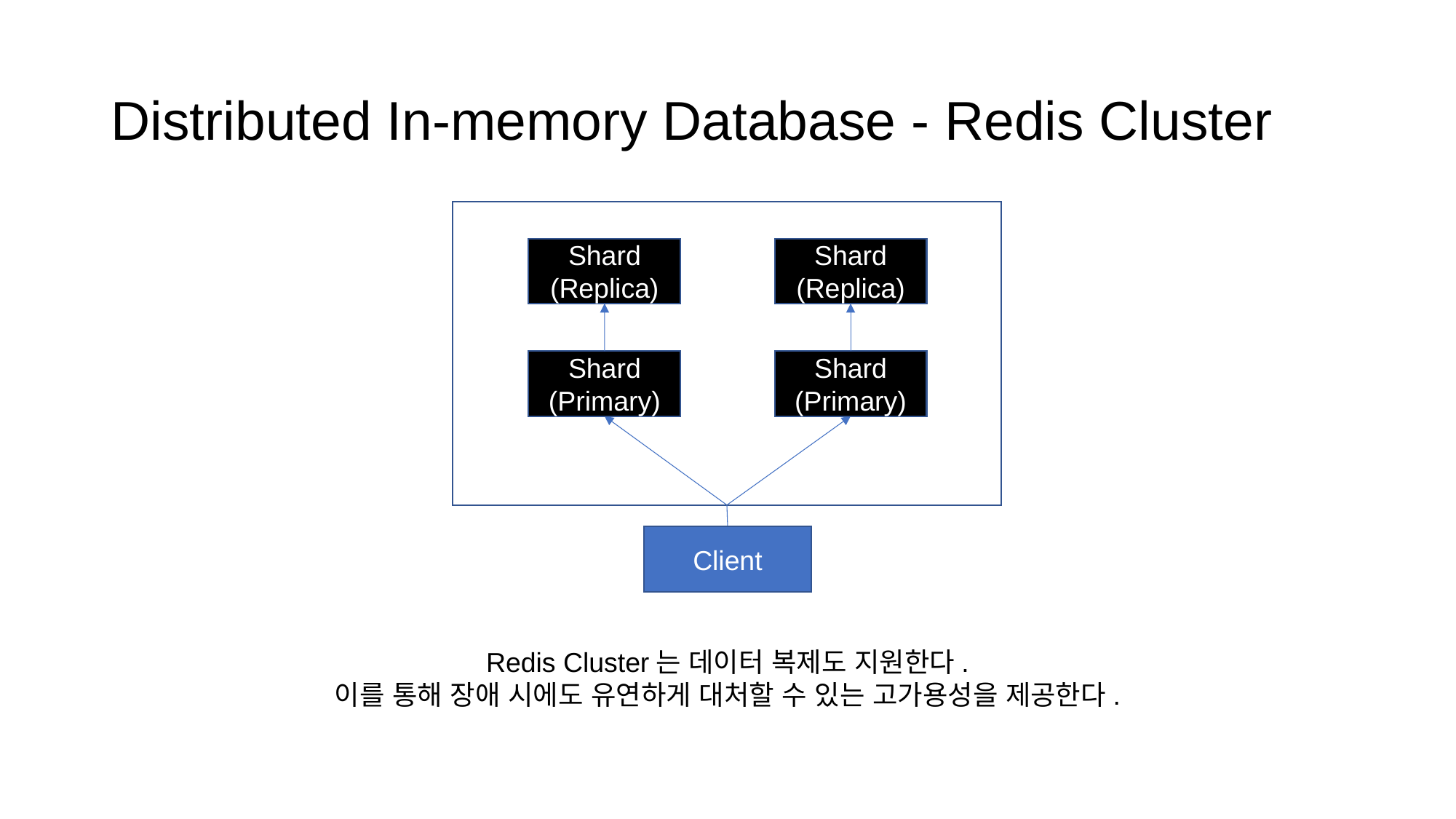

# Distributed In-memory Database - Redis Cluster

Shard
(Replica)
Shard
(Replica)
Shard
(Primary)
Shard
(Primary)
Client
Redis Cluster는 데이터 복제도 지원한다.
이를 통해 장애 시에도 유연하게 대처할 수 있는 고가용성을 제공한다.